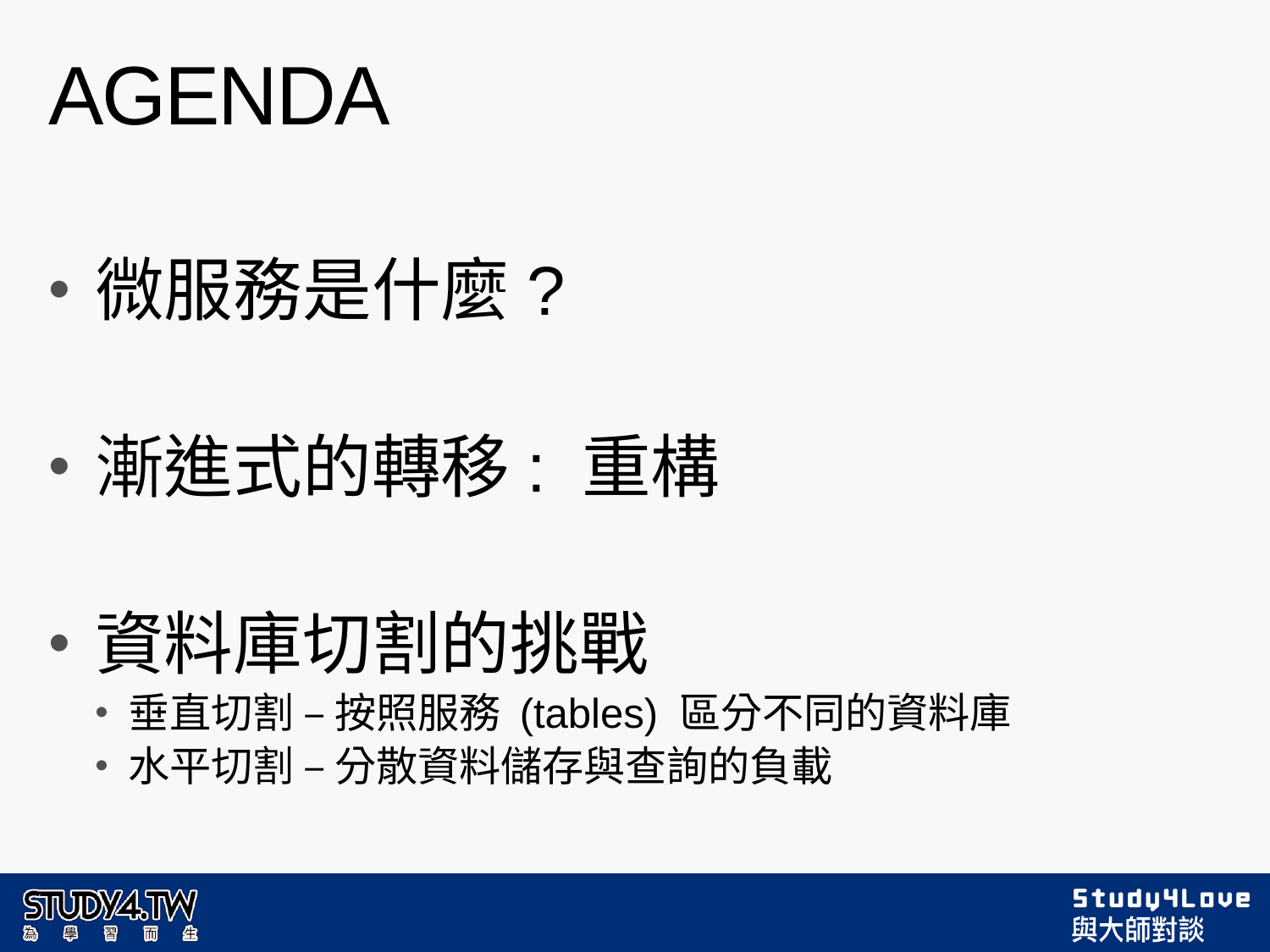

# AGENDA
微服務是什麼?

漸進式的轉移: 重構

資料庫切割的挑戰
垂直切割 – 按照服務 (tables) 區分不同的資料庫
水平切割 – 分散資料儲存與查詢的負載